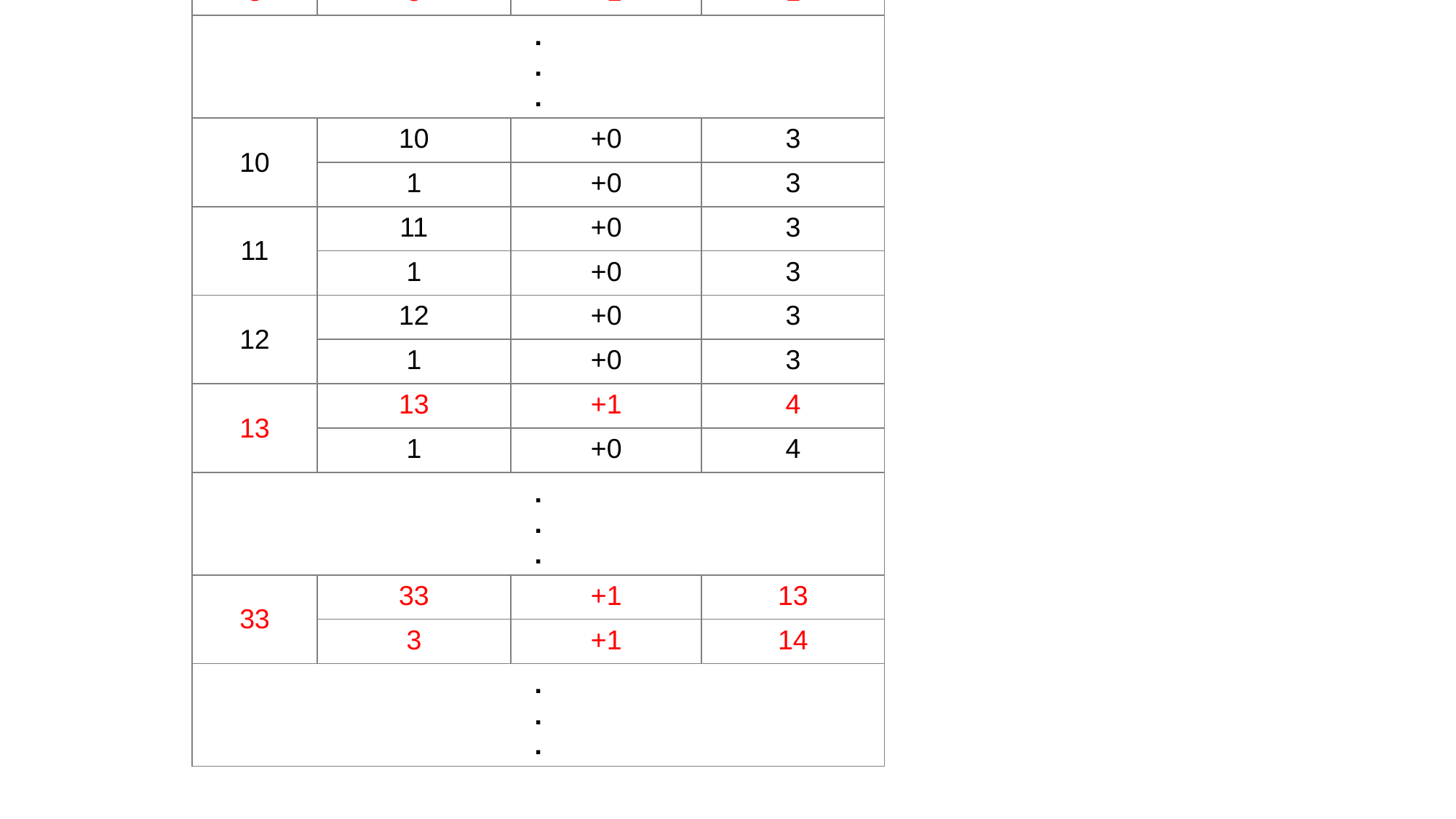

| i | current | count 증감값 | count (박수) |
| --- | --- | --- | --- |
| 1 | 1 | +0 | 0 |
| 2 | 2 | +0 | 0 |
| 3 | 3 | +1 | 1 |
| . . . |  |  |  |
| 10 | 10 | +0 | 3 |
|  | 1 | +0 | 3 |
| 11 | 11 | +0 | 3 |
|  | 1 | +0 | 3 |
| 12 | 12 | +0 | 3 |
|  | 1 | +0 | 3 |
| 13 | 13 | +1 | 4 |
|  | 1 | +0 | 4 |
| . . . |  |  |  |
| 33 | 33 | +1 | 13 |
|  | 3 | +1 | 14 |
| . . . |  |  |  |